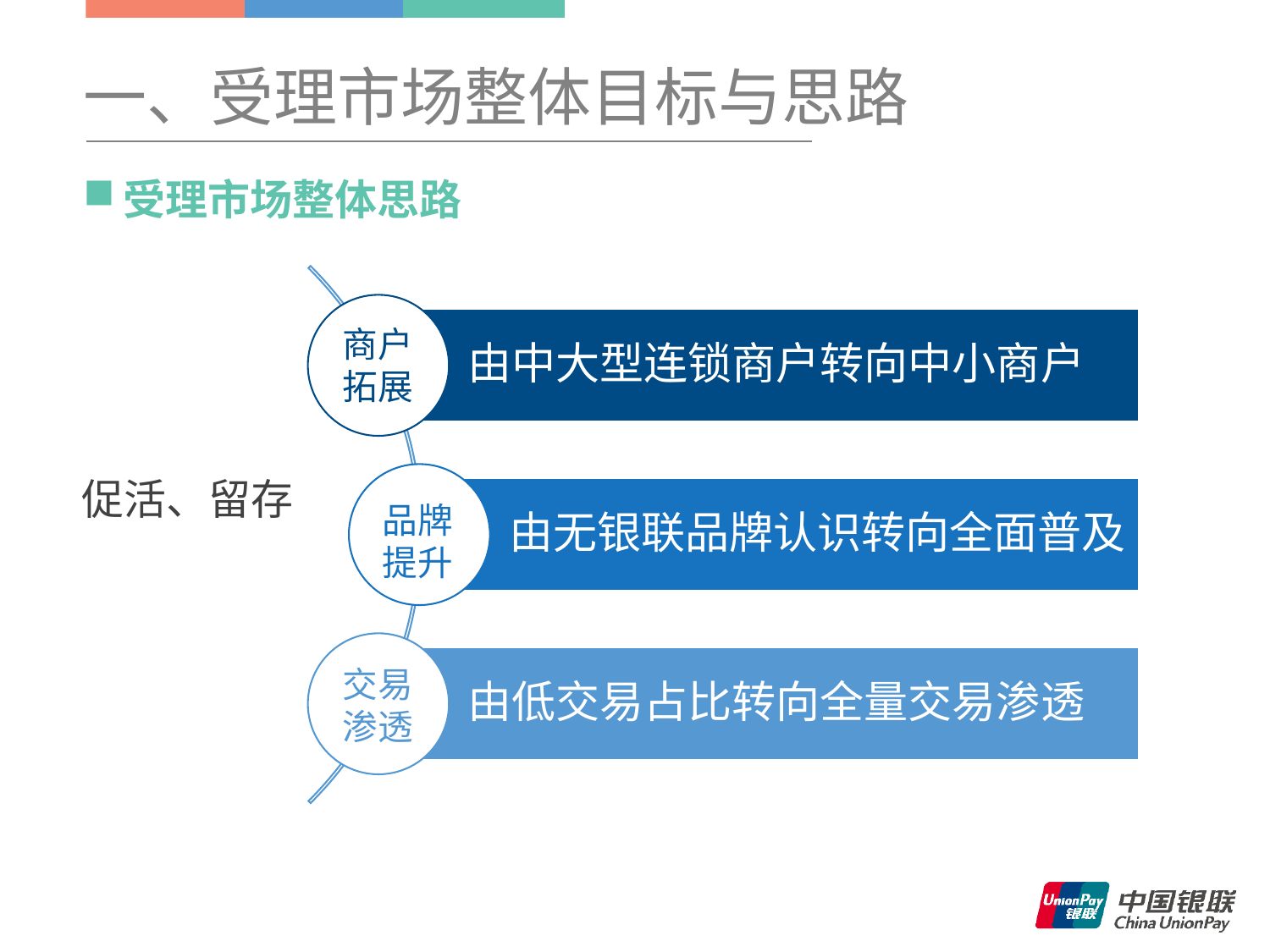

# 一、受理市场整体目标与思路
受理市场整体思路
由中大型连锁商户转向中小商户
由无银联品牌认识转向全面普及
由低交易占比转向全量交易渗透
商户
拓展
促活、留存

品牌提升
交易渗透